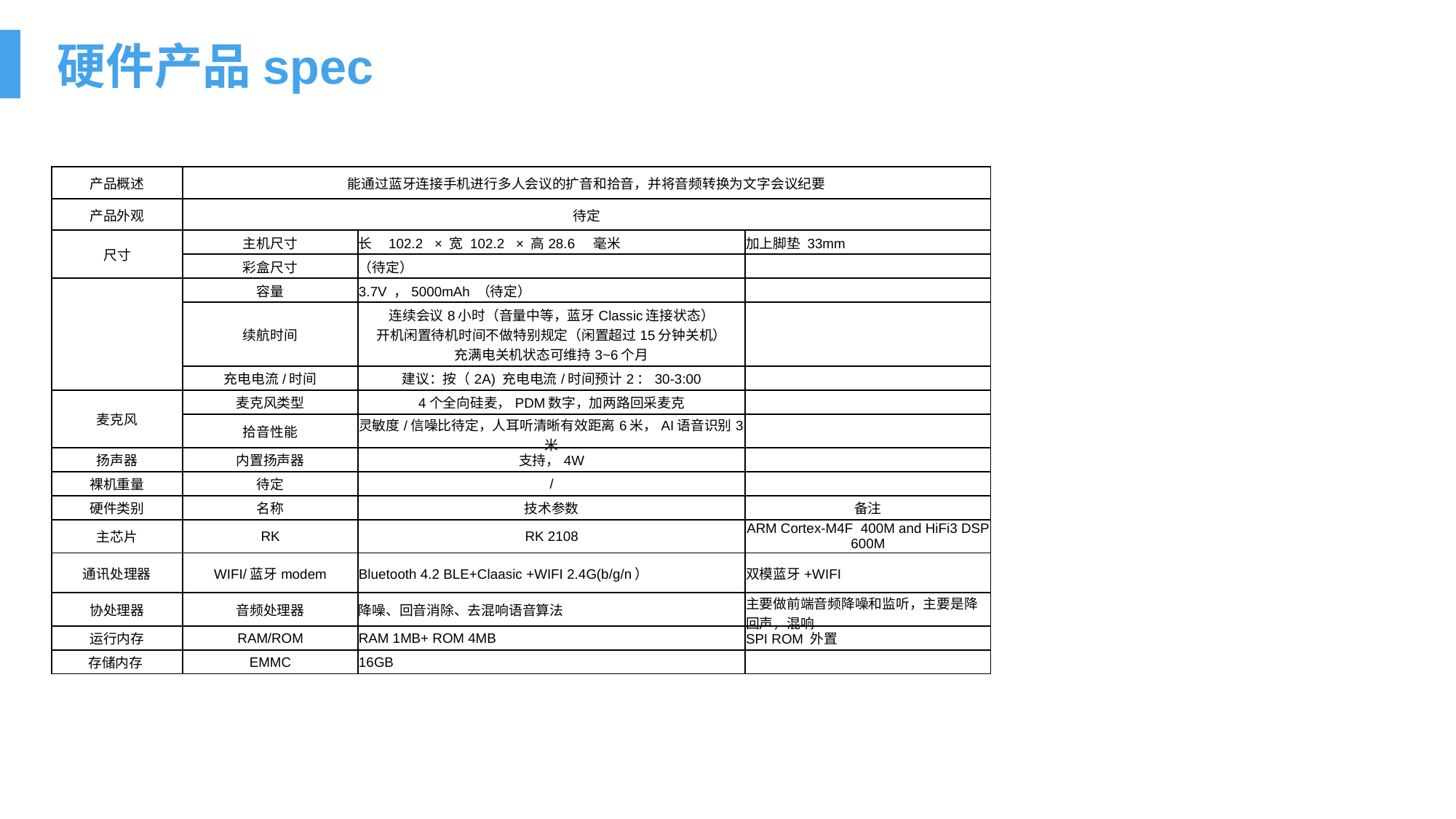

硬件产品spec
| 产品概述 | 能通过蓝牙连接手机进行多人会议的扩音和拾音，并将音频转换为文字会议纪要 |  |  |
| --- | --- | --- | --- |
| 产品外观 | 待定 |  |  |
| 尺寸 | 主机尺寸 | 长 102.2 × 宽 102.2 × 高28.6 毫米 | 加上脚垫 33mm |
|  | 彩盒尺寸 | （待定） |  |
|  | 容量 | 3.7V ，5000mAh （待定） |  |
|  | 续航时间 | 连续会议8小时（音量中等，蓝牙Classic连接状态） 开机闲置待机时间不做特别规定（闲置超过15分钟关机） 充满电关机状态可维持3~6个月 |  |
|  | 充电电流/时间 | 建议：按（2A) 充电电流/时间预计2：30-3:00 |  |
| 麦克风 | 麦克风类型 | 4个全向硅麦，PDM数字，加两路回采麦克 |  |
|  | 拾音性能 | 灵敏度/信噪比待定，人耳听清晰有效距离6米，AI语音识别3米 |  |
| 扬声器 | 内置扬声器 | 支持，4W |  |
| 裸机重量 | 待定 | / |  |
| 硬件类别 | 名称 | 技术参数 | 备注 |
| 主芯片 | RK | RK 2108 | ARM Cortex-M4F 400M and HiFi3 DSP 600M |
| 通讯处理器 | WIFI/蓝牙modem | Bluetooth 4.2 BLE+Claasic +WIFI 2.4G(b/g/n） | 双模蓝牙+WIFI |
| 协处理器 | 音频处理器 | 降噪、回音消除、去混响语音算法 | 主要做前端音频降噪和监听，主要是降回声，混响 |
| 运行内存 | RAM/ROM | RAM 1MB+ ROM 4MB | SPI ROM 外置 |
| 存储内存 | EMMC | 16GB |  |